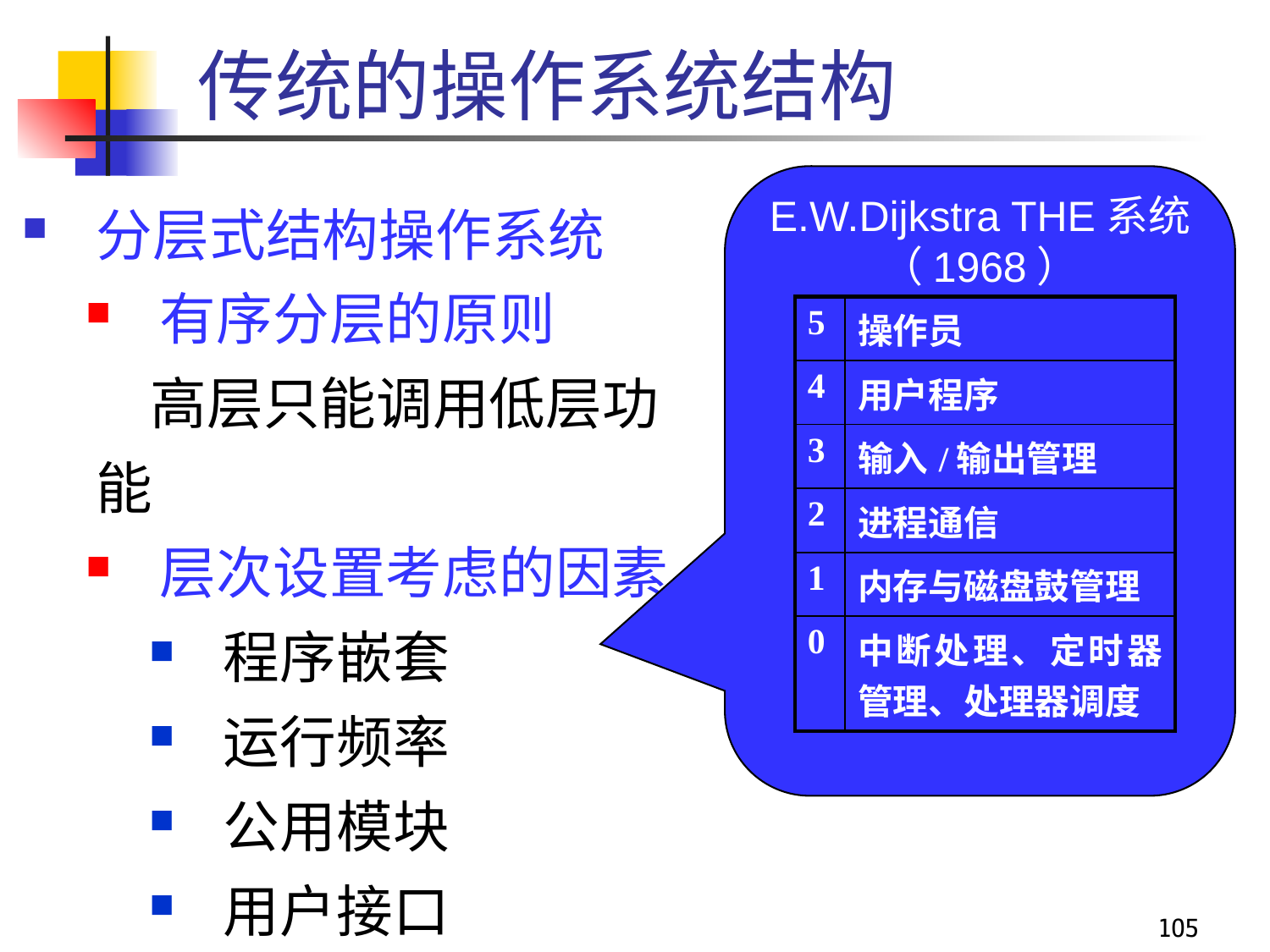

# 传统的操作系统结构
E.W.Dijkstra THE系统
（1968）

分层式结构操作系统
有序分层的原则
         高层只能调用低层功能
层次设置考虑的因素
程序嵌套
运行频率
公用模块
用户接口
| 5 | 操作员 |
| --- | --- |
| 4 | 用户程序 |
| 3 | 输入/输出管理 |
| 2 | 进程通信 |
| 1 | 内存与磁盘鼓管理 |
| 0 | 中断处理、定时器管理、处理器调度 |
105